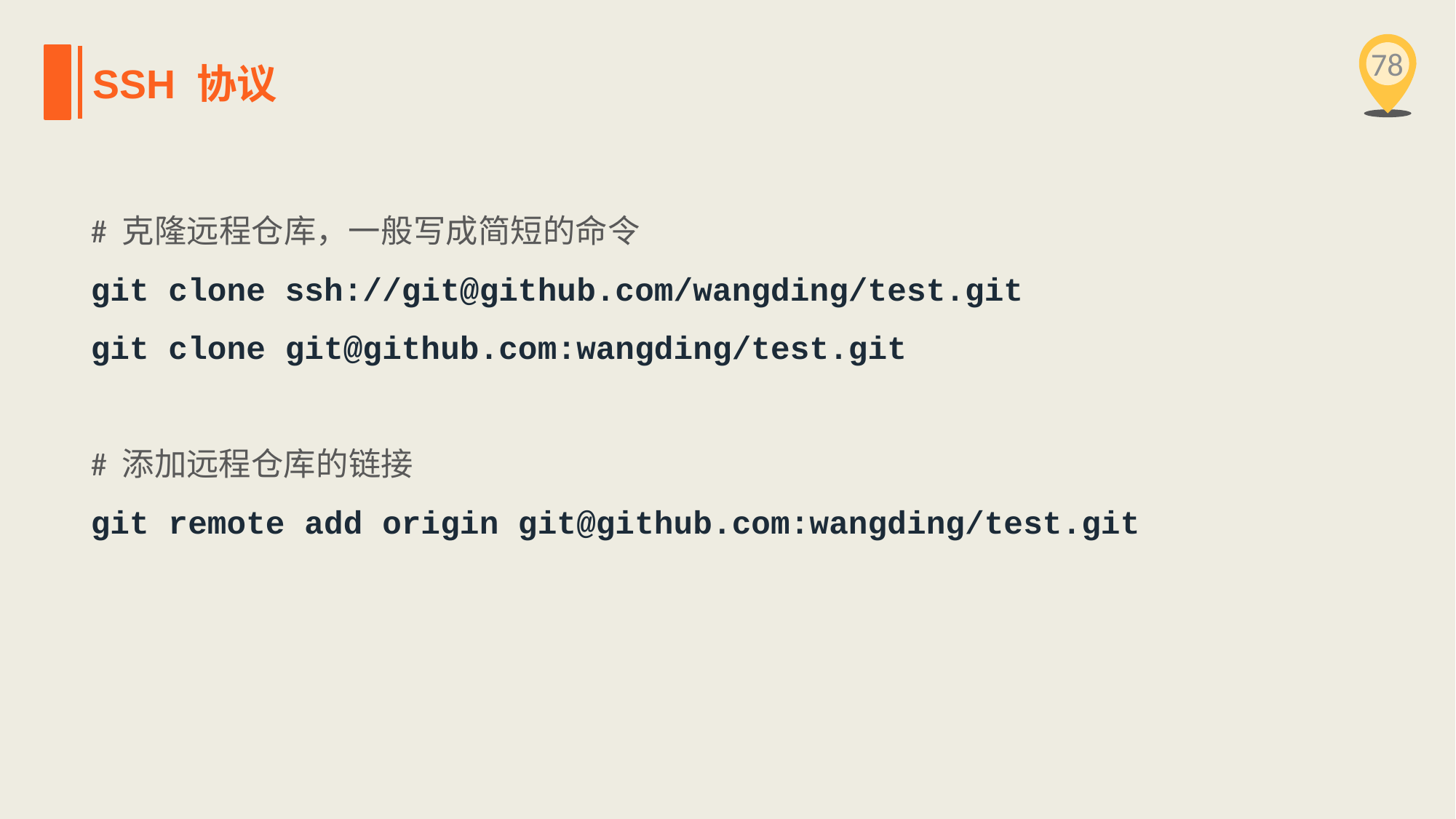

78

SSH 协议
# 克隆远程仓库，一般写成简短的命令
git clone ssh://git@github.com/wangding/test.git
git clone git@github.com:wangding/test.git

# 添加远程仓库的链接
git remote add origin git@github.com:wangding/test.git